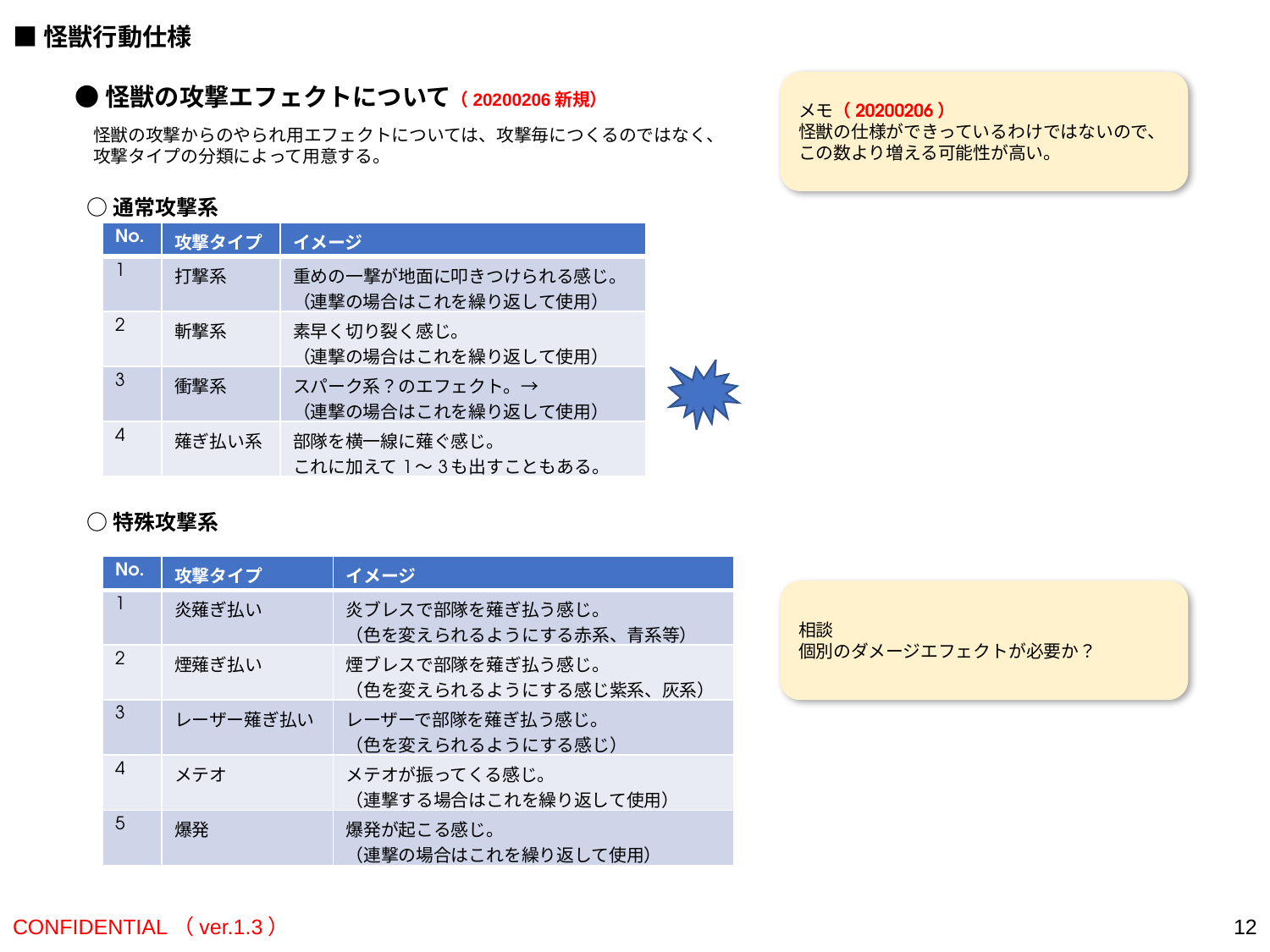

■怪獣行動仕様
メモ（20200206）
怪獣の仕様ができっているわけではないので、
この数より増える可能性が高い。
●怪獣の攻撃エフェクトについて（20200206新規）
怪獣の攻撃からのやられ用エフェクトについては、攻撃毎につくるのではなく、
攻撃タイプの分類によって用意する。
○通常攻撃系
| No. | 攻撃タイプ | イメージ |
| --- | --- | --- |
| 1 | 打撃系 | 重めの一撃が地面に叩きつけられる感じ。 （連撃の場合はこれを繰り返して使用） |
| 2 | 斬撃系 | 素早く切り裂く感じ。 （連撃の場合はこれを繰り返して使用） |
| 3 | 衝撃系 | スパーク系？のエフェクト。→ （連撃の場合はこれを繰り返して使用） |
| 4 | 薙ぎ払い系 | 部隊を横一線に薙ぐ感じ。 これに加えて1～3も出すこともある。 |

○特殊攻撃系
| No. | 攻撃タイプ | イメージ |
| --- | --- | --- |
| 1 | 炎薙ぎ払い | 炎ブレスで部隊を薙ぎ払う感じ。 （色を変えられるようにする赤系、青系等） |
| 2 | 煙薙ぎ払い | 煙ブレスで部隊を薙ぎ払う感じ。 （色を変えられるようにする感じ紫系、灰系） |
| 3 | レーザー薙ぎ払い | レーザーで部隊を薙ぎ払う感じ。 （色を変えられるようにする感じ） |
| 4 | メテオ | メテオが振ってくる感じ。 （連撃する場合はこれを繰り返して使用） |
| 5 | 爆発 | 爆発が起こる感じ。 （連撃の場合はこれを繰り返して使用） |
相談
個別のダメージエフェクトが必要か？
CONFIDENTIAL（ver.1.3）
12